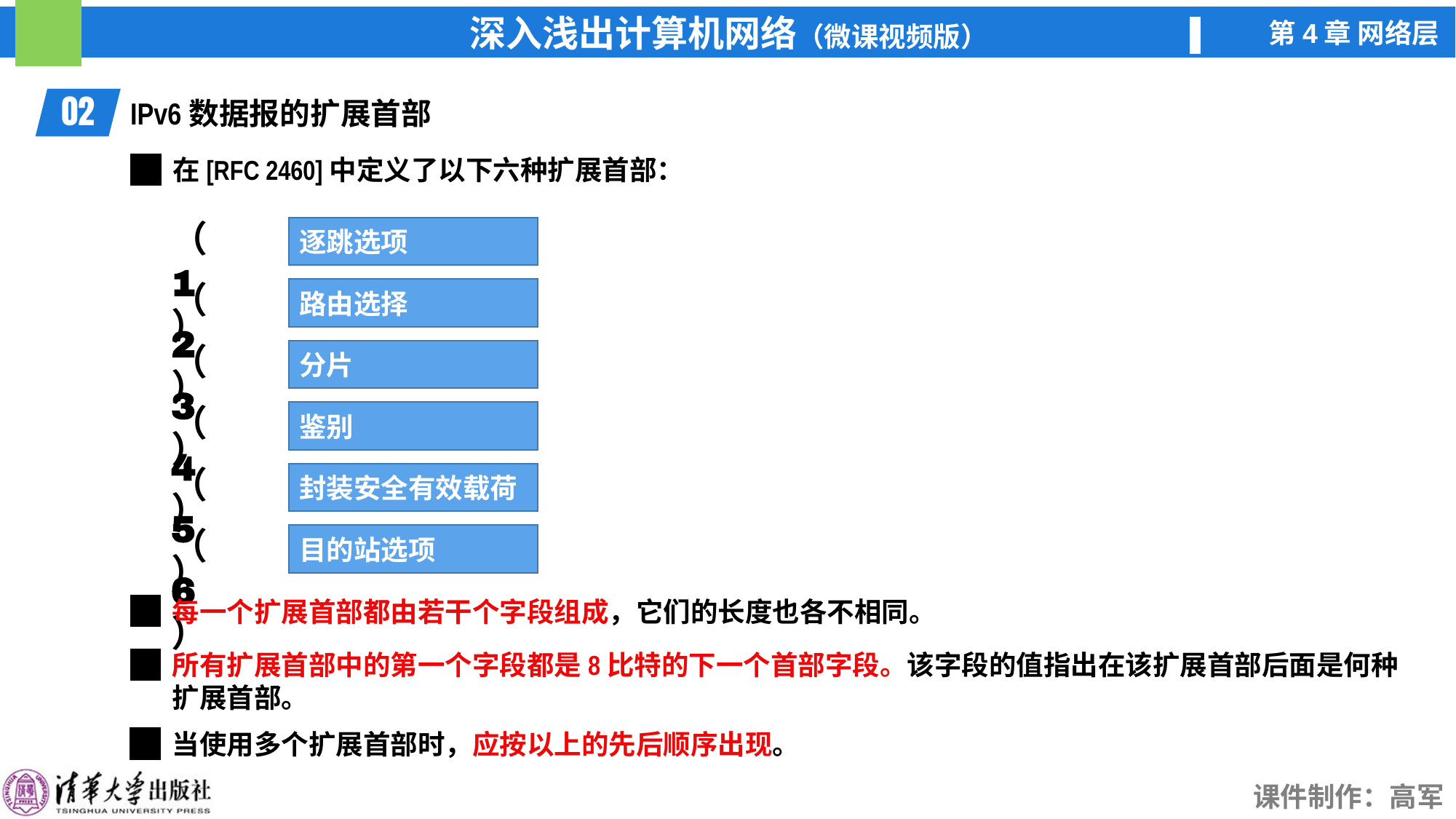

02
IPv6数据报的扩展首部
在[RFC 2460]中定义了以下六种扩展首部：

（1）
逐跳选项
（2）
路由选择
（3）
分片
（4）
鉴别
（5）
封装安全有效载荷
（6）
目的站选项
每一个扩展首部都由若干个字段组成，它们的长度也各不相同。

所有扩展首部中的第一个字段都是8比特的下一个首部字段。该字段的值指出在该扩展首部后面是何种扩展首部。

当使用多个扩展首部时，应按以上的先后顺序出现。